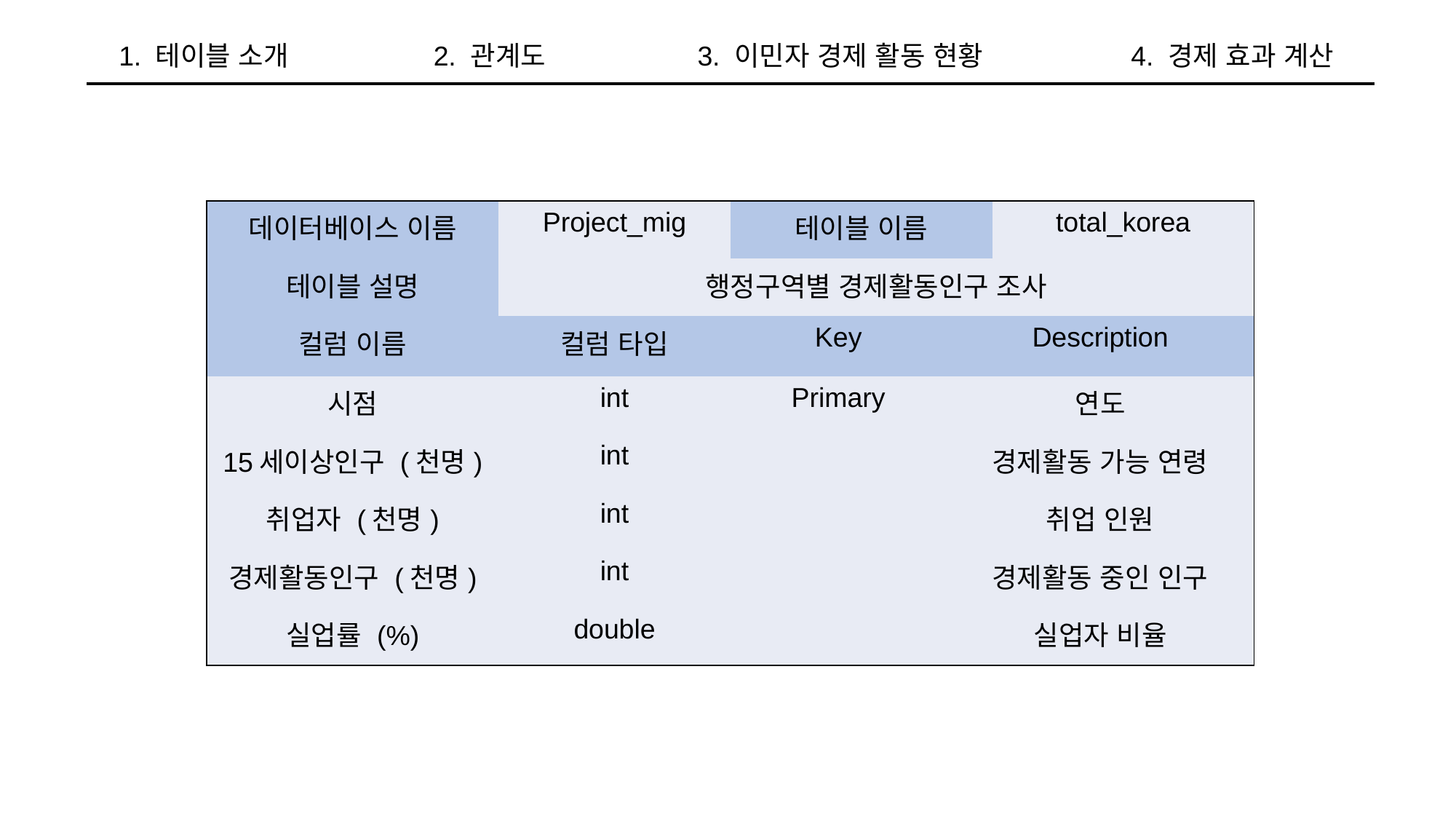

1. 테이블 소개
2. 관계도
3. 이민자 경제 활동 현황
4. 경제 효과 계산
| 데이터베이스 이름 | Project\_mig | 테이블 이름 |  | total\_korea |
| --- | --- | --- | --- | --- |
| 테이블 설명 | 행정구역별 경제활동인구 조사 |  |  |  |
| 컬럼 이름 | 컬럼 타입 | Key | Description | Description |
| 시점 | int | Primary | 연도 | 연도 |
| 15세이상인구 (천명) | int |  | 경제활동 가능 연령 | 경제활동 가능 연령 |
| 취업자 (천명) | int |  | 취업 인원 |  |
| 경제활동인구 (천명) | int |  | 경제활동 중인 인구 |  |
| 실업률 (%) | double |  | 실업자 비율 |  |